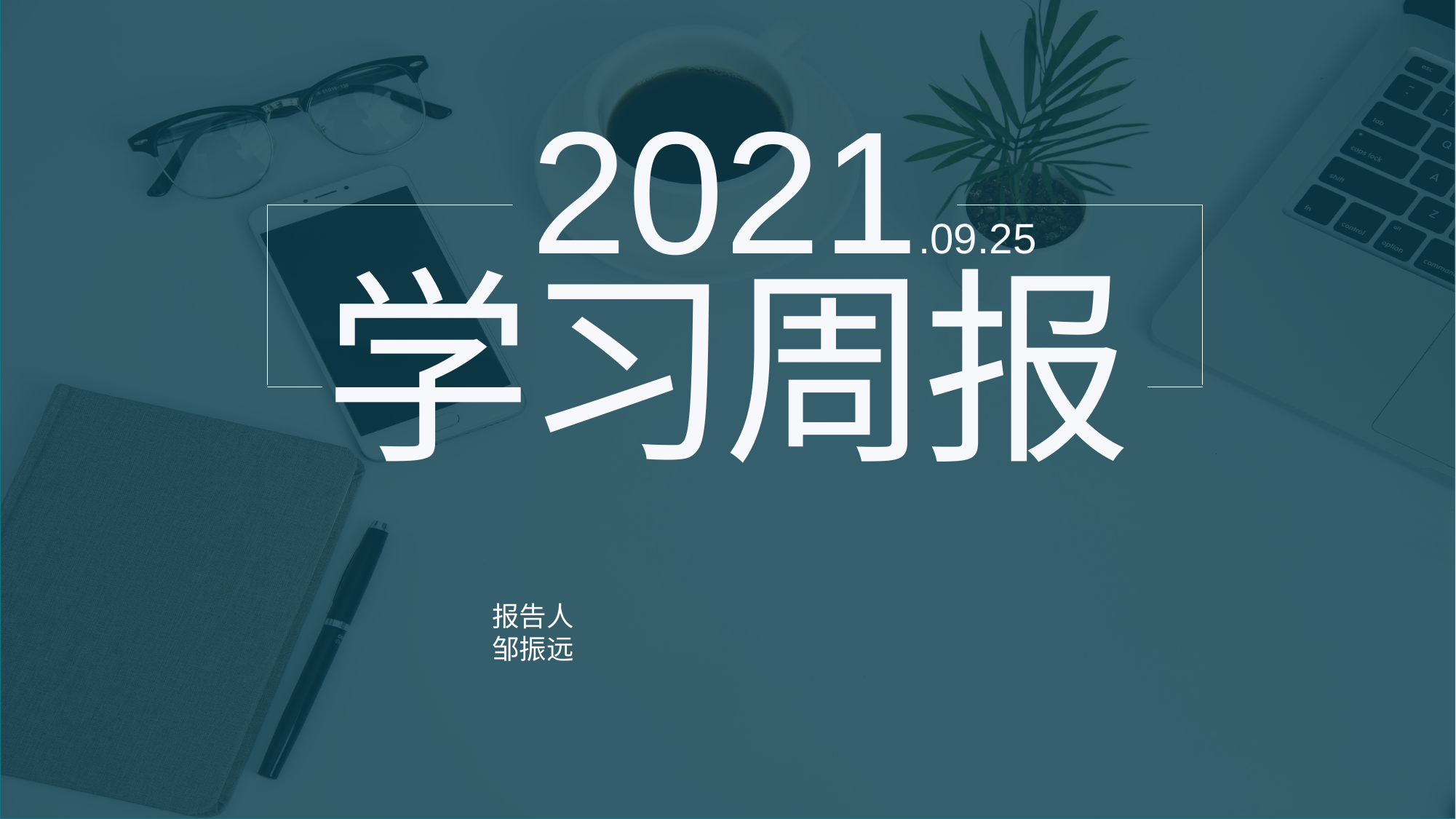

2021.09.25
学
习
周
报
报告人
邹振远